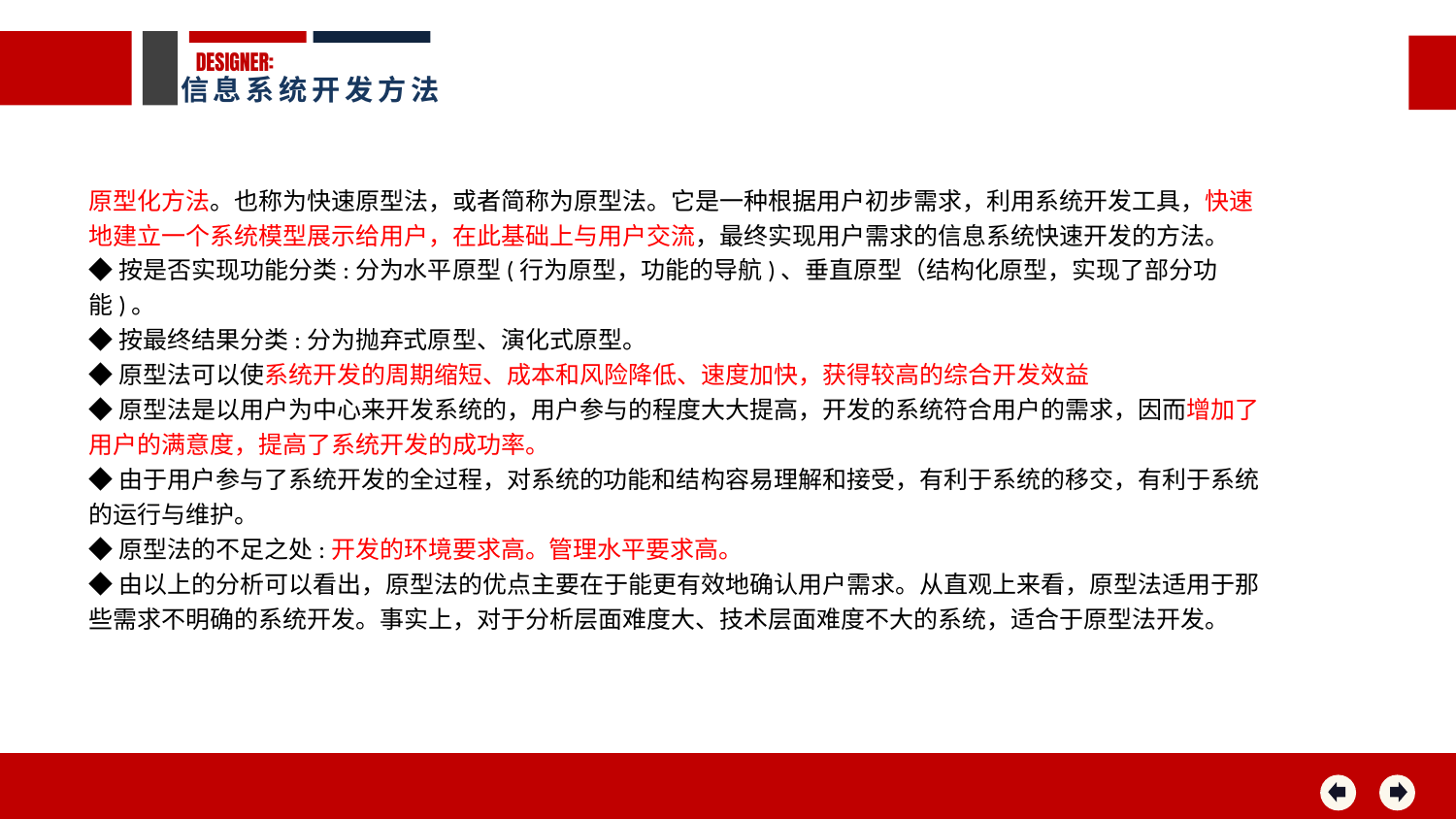

DESIGNER:
信息系统开发方法
原型化方法。也称为快速原型法，或者简称为原型法。它是一种根据用户初步需求，利用系统开发工具，快速地建立一个系统模型展示给用户，在此基础上与用户交流，最终实现用户需求的信息系统快速开发的方法。
◆按是否实现功能分类:分为水平原型(行为原型，功能的导航)、垂直原型（结构化原型，实现了部分功能)。
◆按最终结果分类:分为抛弃式原型、演化式原型。
◆原型法可以使系统开发的周期缩短、成本和风险降低、速度加快，获得较高的综合开发效益
◆原型法是以用户为中心来开发系统的，用户参与的程度大大提高，开发的系统符合用户的需求，因而增加了用户的满意度，提高了系统开发的成功率。
◆由于用户参与了系统开发的全过程，对系统的功能和结构容易理解和接受，有利于系统的移交，有利于系统的运行与维护。
◆原型法的不足之处:开发的环境要求高。管理水平要求高。
◆由以上的分析可以看出，原型法的优点主要在于能更有效地确认用户需求。从直观上来看，原型法适用于那些需求不明确的系统开发。事实上，对于分析层面难度大、技术层面难度不大的系统，适合于原型法开发。